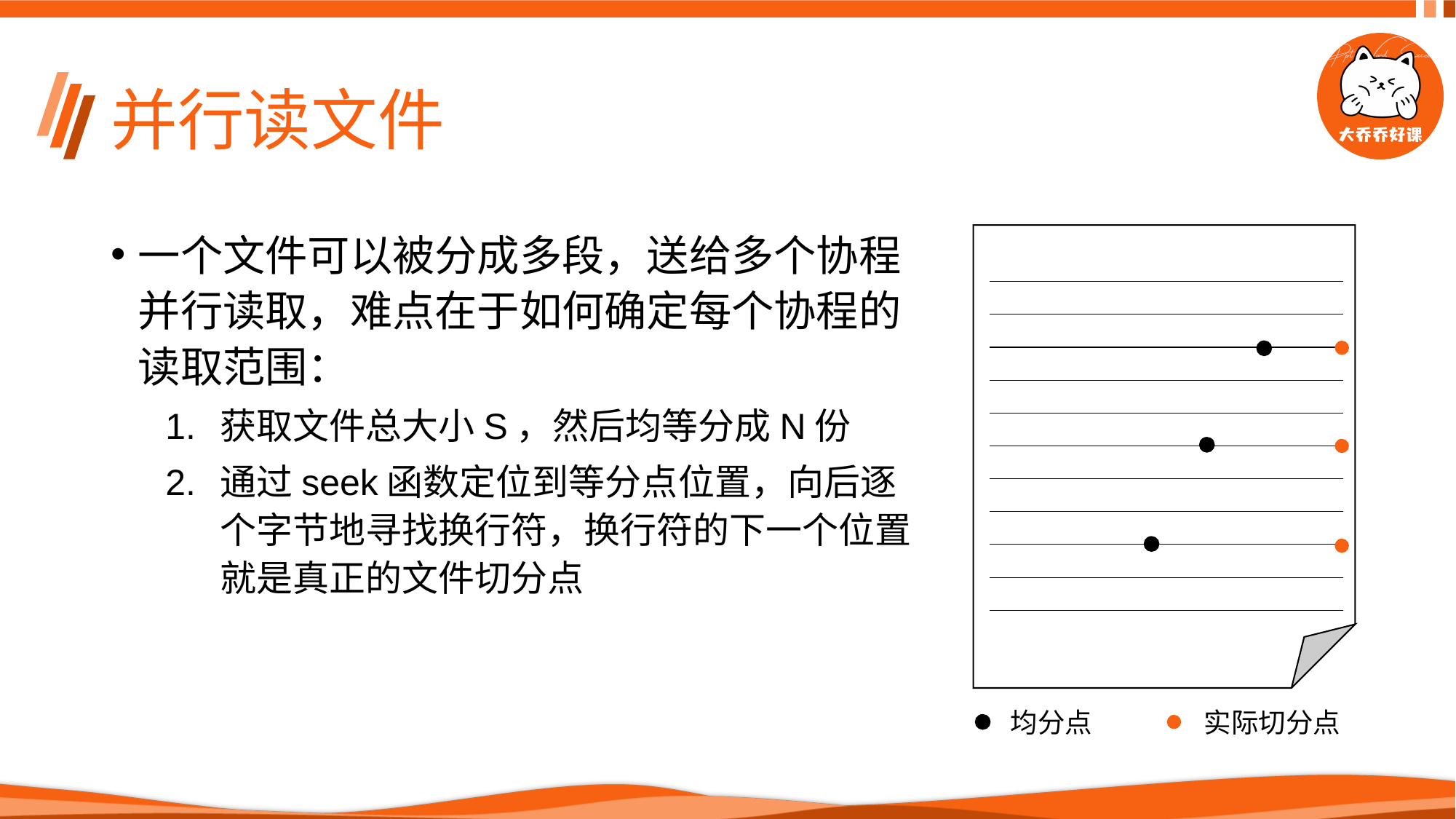

# 并行读文件
一个文件可以被分成多段，送给多个协程并行读取，难点在于如何确定每个协程的读取范围：
获取文件总大小S，然后均等分成N份
通过seek函数定位到等分点位置，向后逐个字节地寻找换行符，换行符的下一个位置就是真正的文件切分点

均分点
实际切分点